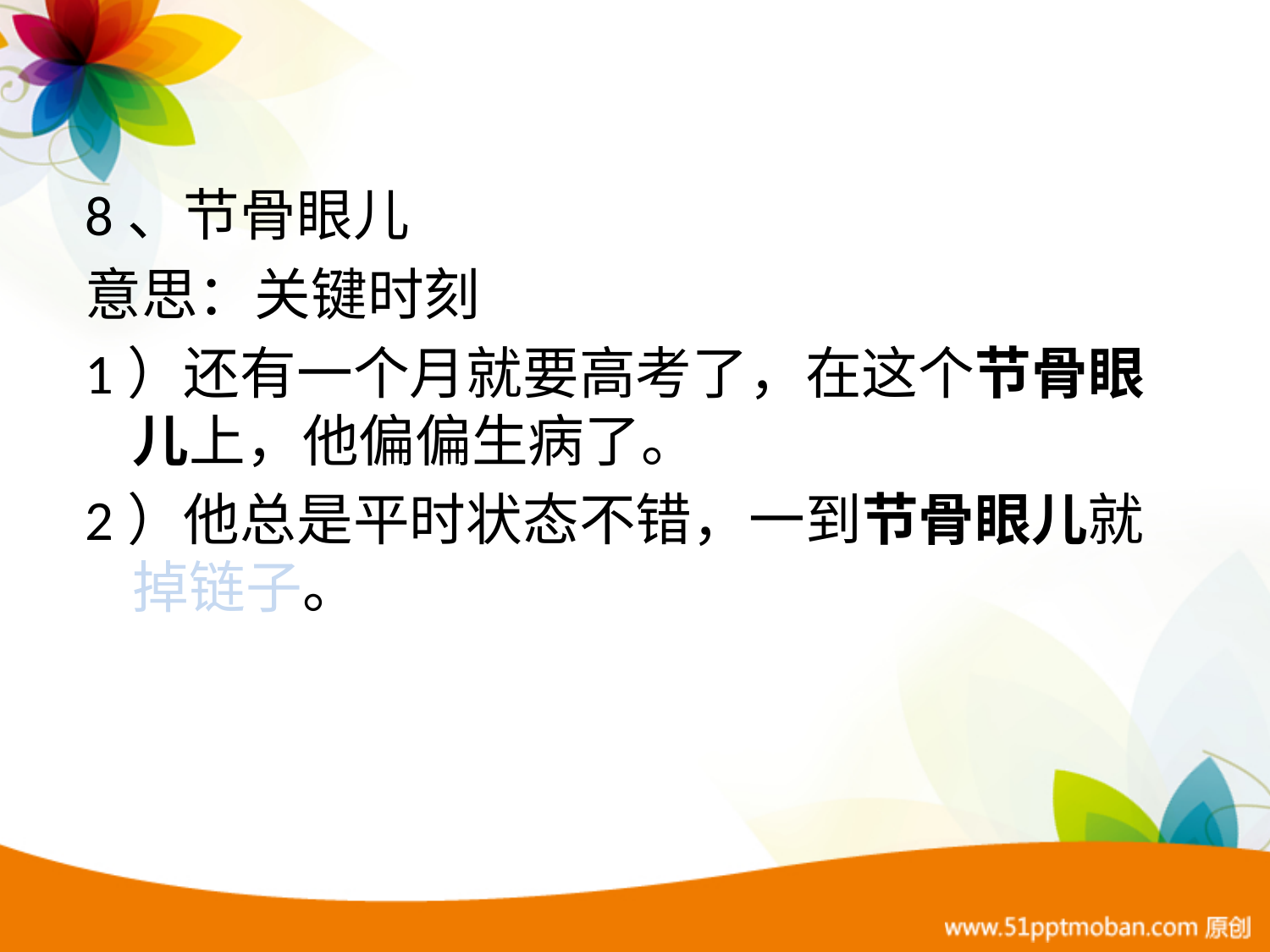

#
8、节骨眼儿
意思：关键时刻
1）还有一个月就要高考了，在这个节骨眼儿上，他偏偏生病了。
2）他总是平时状态不错，一到节骨眼儿就掉链子。